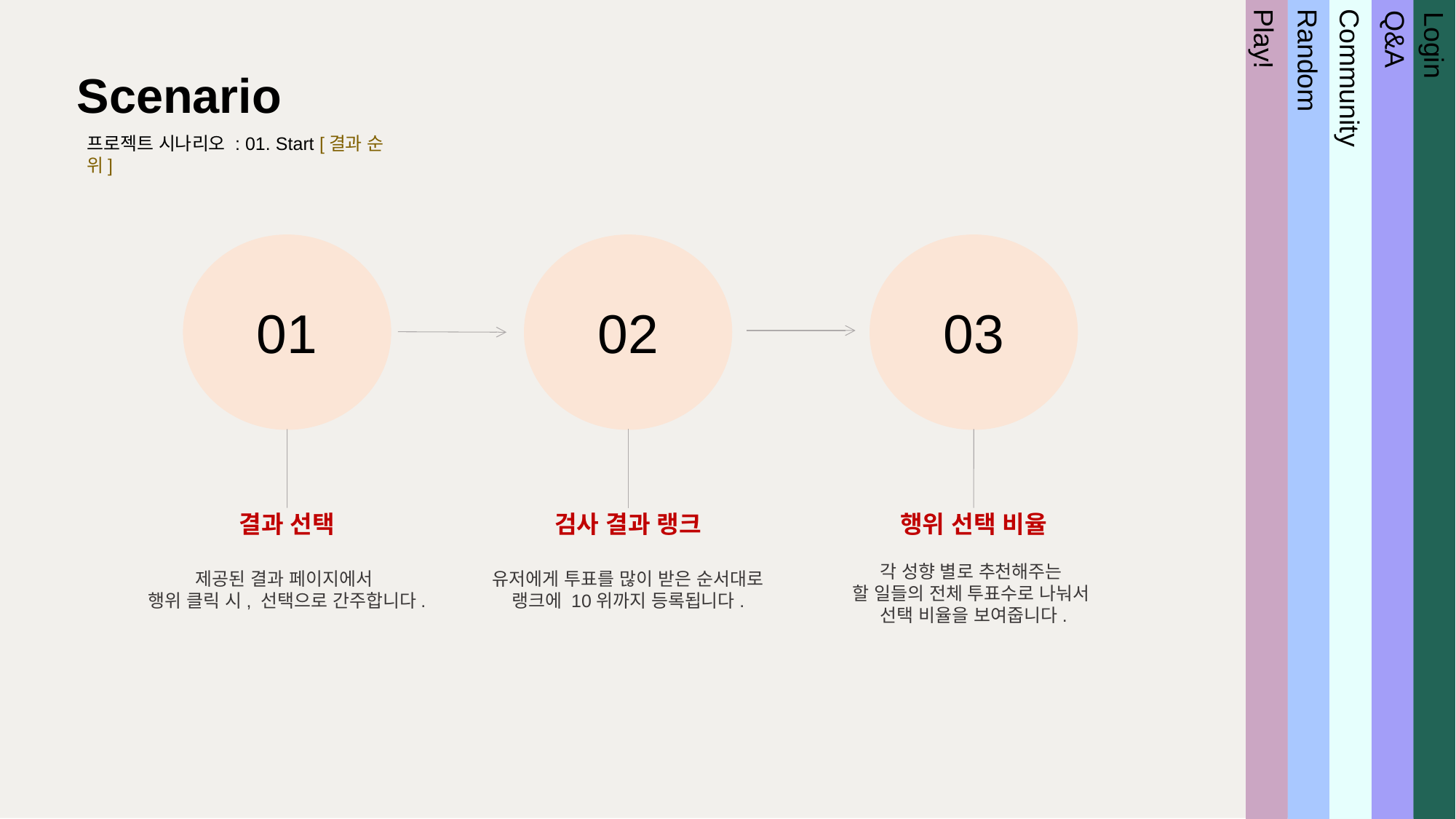

Scenario
프로젝트 시나리오 : 01. Start [결과 순위]

Community
Random
Play!
Login
Q&A
Play!
Random
Community

01
02
03
Q&A
Login
결과 선택

제공된 결과 페이지에서
행위 클릭 시, 선택으로 간주합니다.

검사 결과 랭크

유저에게 투표를 많이 받은 순서대로 랭크에 10위까지 등록됩니다.

행위 선택 비율

각 성향 별로 추천해주는
할 일들의 전체 투표수로 나눠서
선택 비율을 보여줍니다.